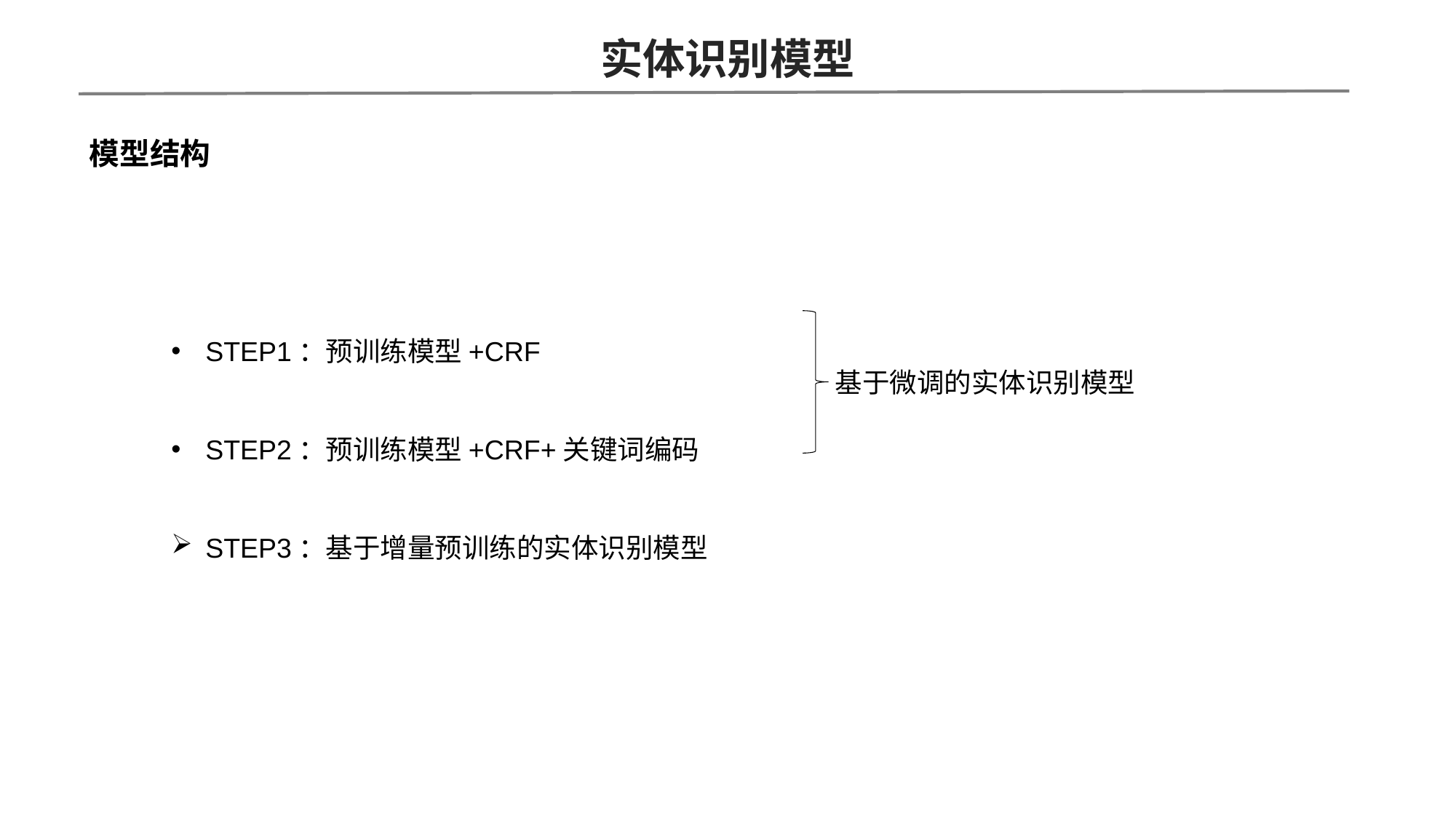

实体识别模型
模型结构
STEP1：预训练模型+CRF
STEP2：预训练模型+CRF+关键词编码
STEP3：基于增量预训练的实体识别模型

基于微调的实体识别模型